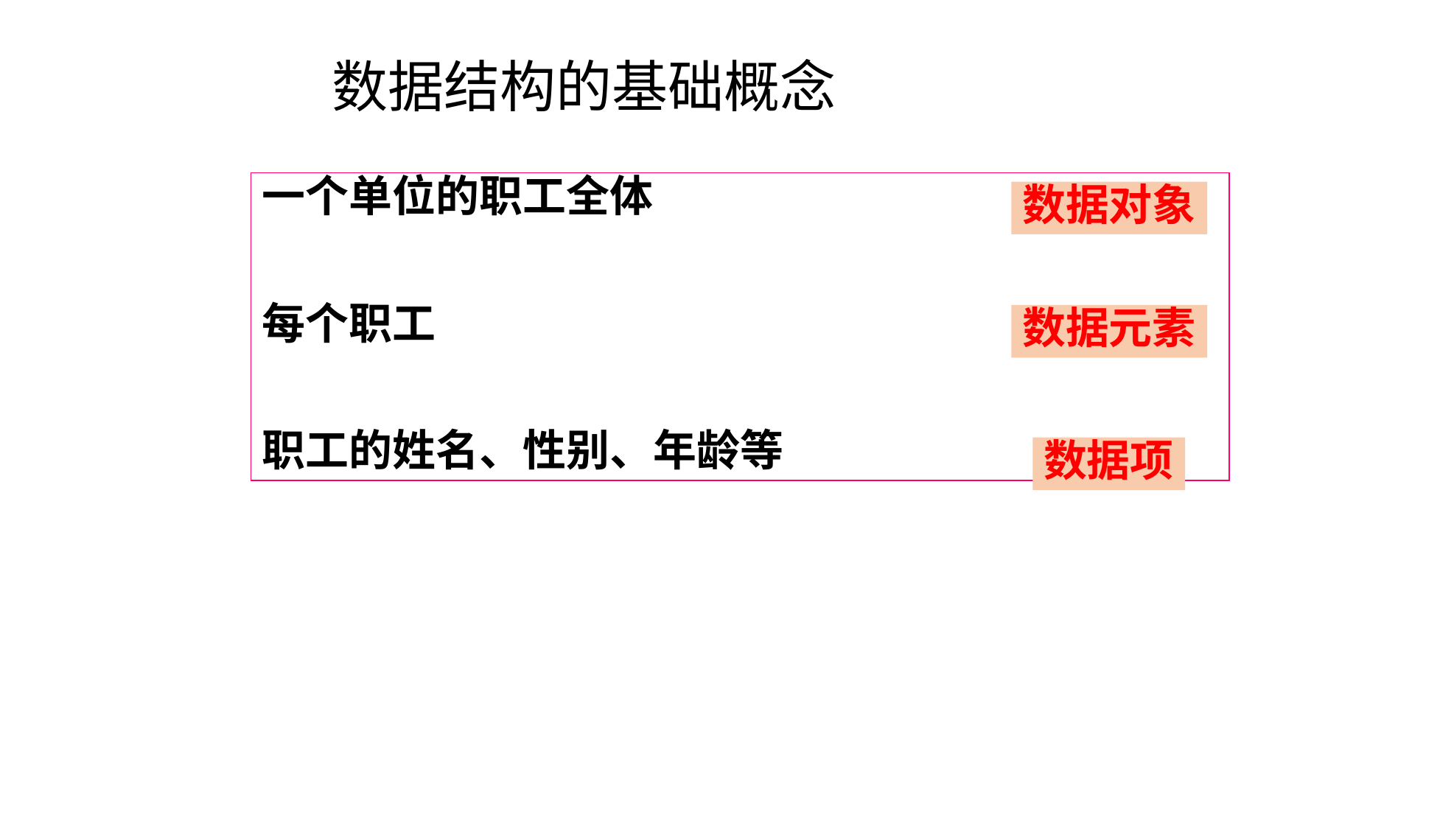

数据结构的基础概念
一个单位的职工全体

每个职工

职工的姓名、性别、年龄等
数据对象
数据元素
数据项